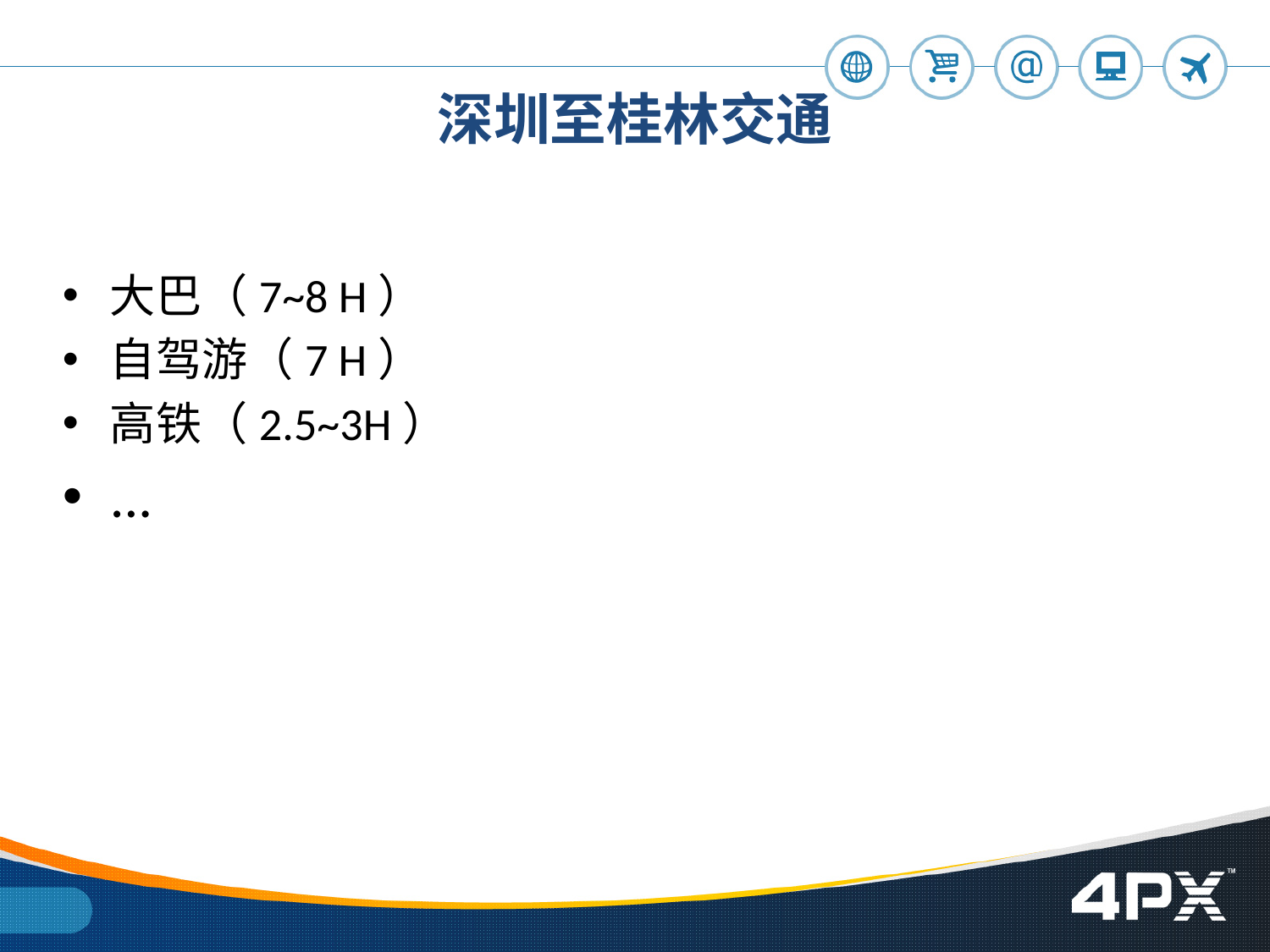

# 深圳至桂林交通
大巴（7~8 H）
自驾游（7 H）
高铁（2.5~3H）
...